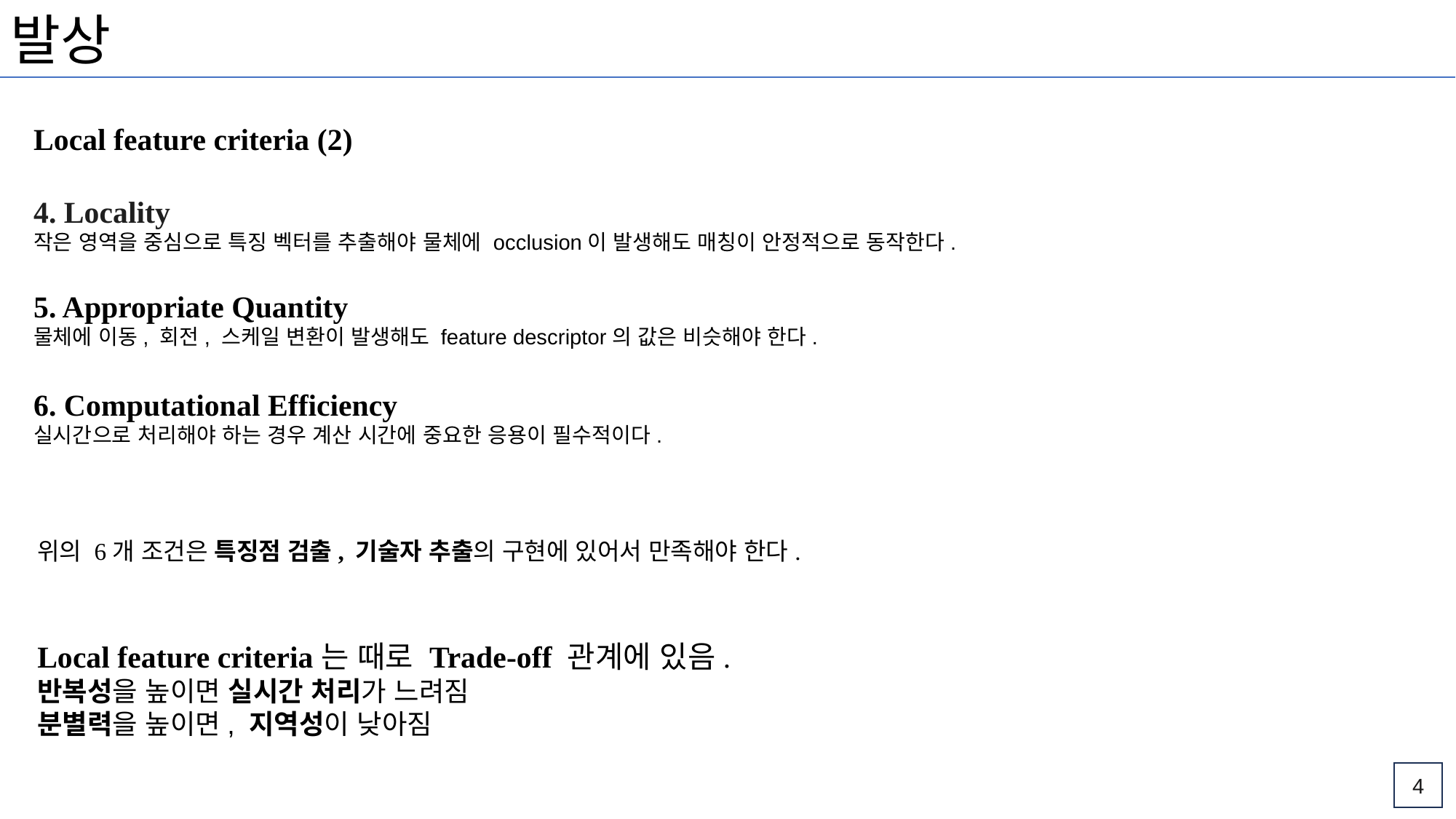

발상

Local feature criteria (2)

4. Locality
작은 영역을 중심으로 특징 벡터를 추출해야 물체에 occlusion이 발생해도 매칭이 안정적으로 동작한다.

5. Appropriate Quantity
물체에 이동, 회전, 스케일 변환이 발생해도 feature descriptor의 값은 비슷해야 한다.

6. Computational Efficiency
실시간으로 처리해야 하는 경우 계산 시간에 중요한 응용이 필수적이다.
위의 6개 조건은 특징점 검출, 기술자 추출의 구현에 있어서 만족해야 한다.

Local feature criteria는 때로 Trade-off 관계에 있음.
반복성을 높이면 실시간 처리가 느려짐
분별력을 높이면, 지역성이 낮아짐
4